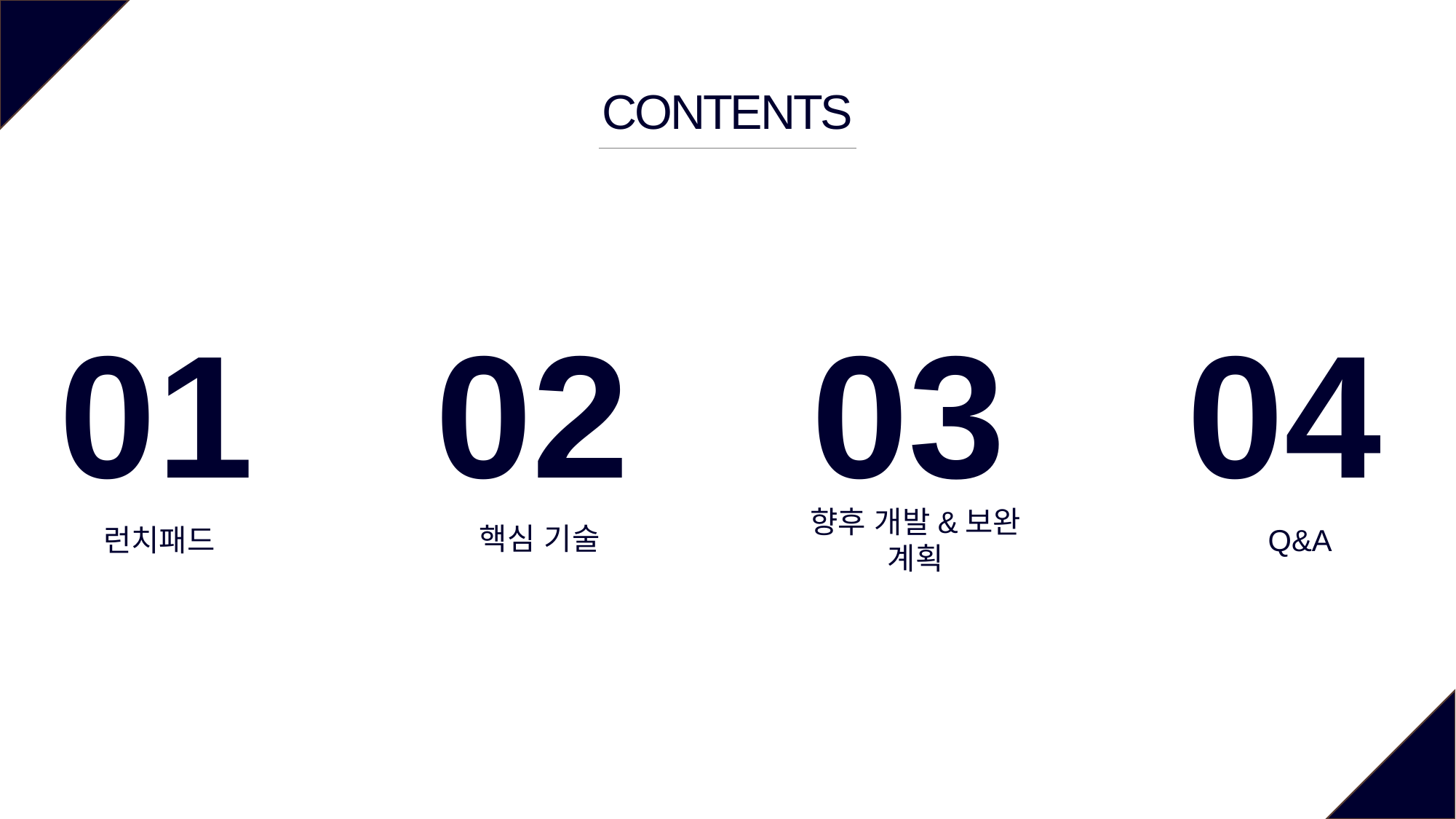

CONTENTS
01
02
03
04
핵심 기술
런치패드
향후 개발&보완 계획
Q&A